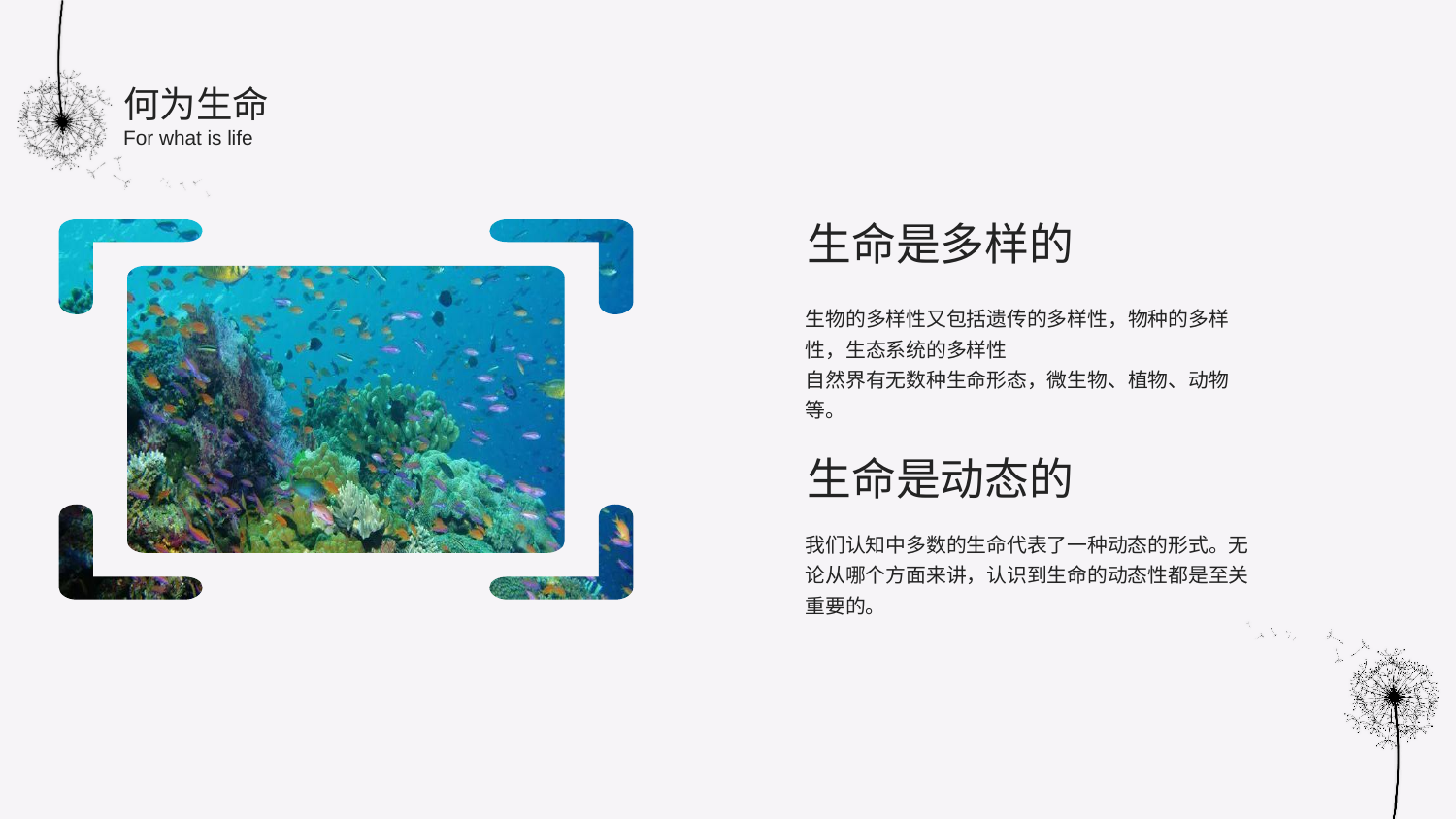

何为生命
For what is life
生命是多样的

生物的多样性又包括遗传的多样性，物种的多样性，生态系统的多样性
自然界有无数种生命形态，微生物、植物、动物等。
生命是动态的
我们认知中多数的生命代表了一种动态的形式。无论从哪个方面来讲，认识到生命的动态性都是至关重要的。